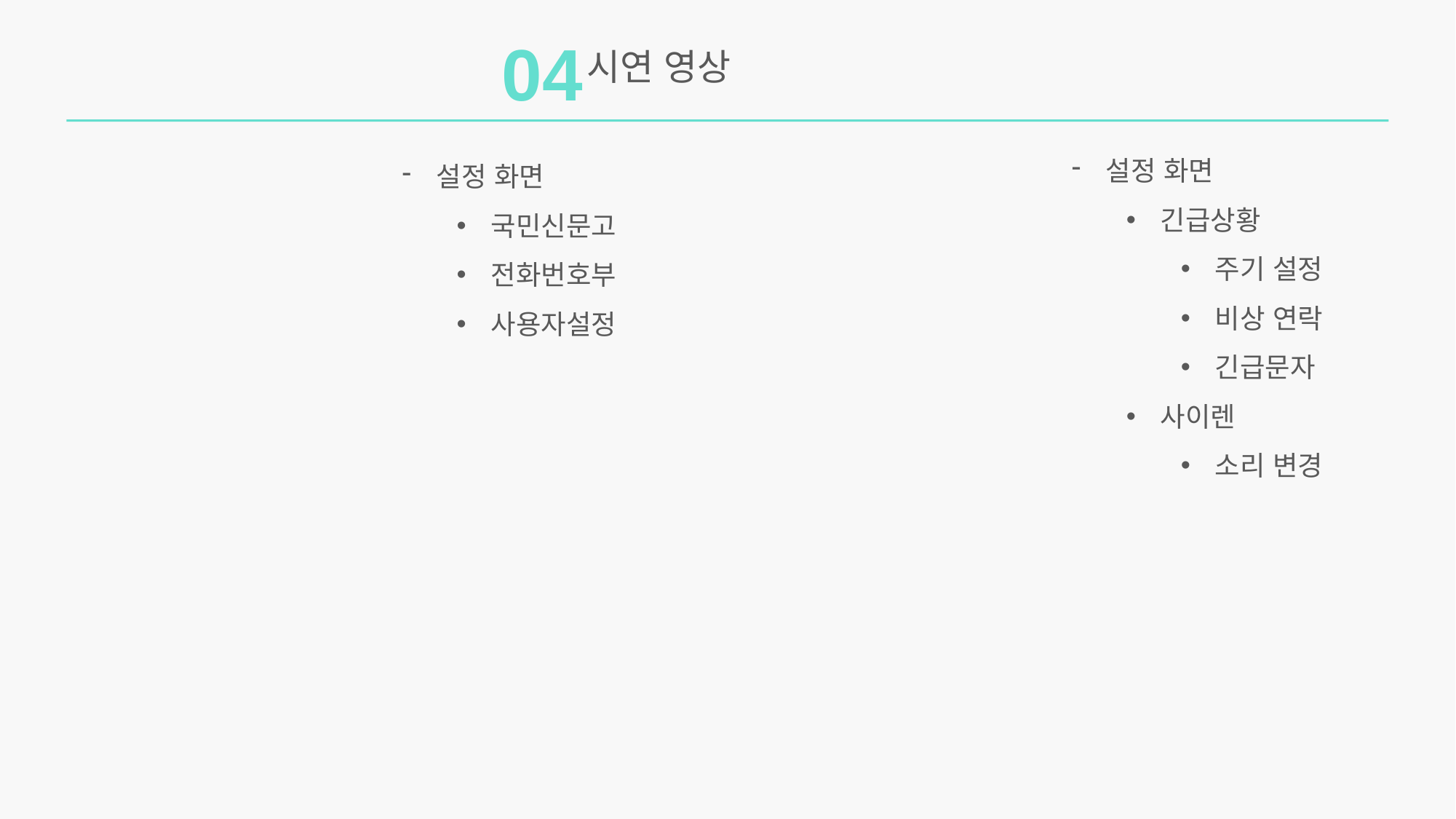

04
시연 영상

설정 화면
긴급상황
주기 설정
비상 연락
긴급문자
사이렌
소리 변경
설정 화면
국민신문고
전화번호부
사용자설정